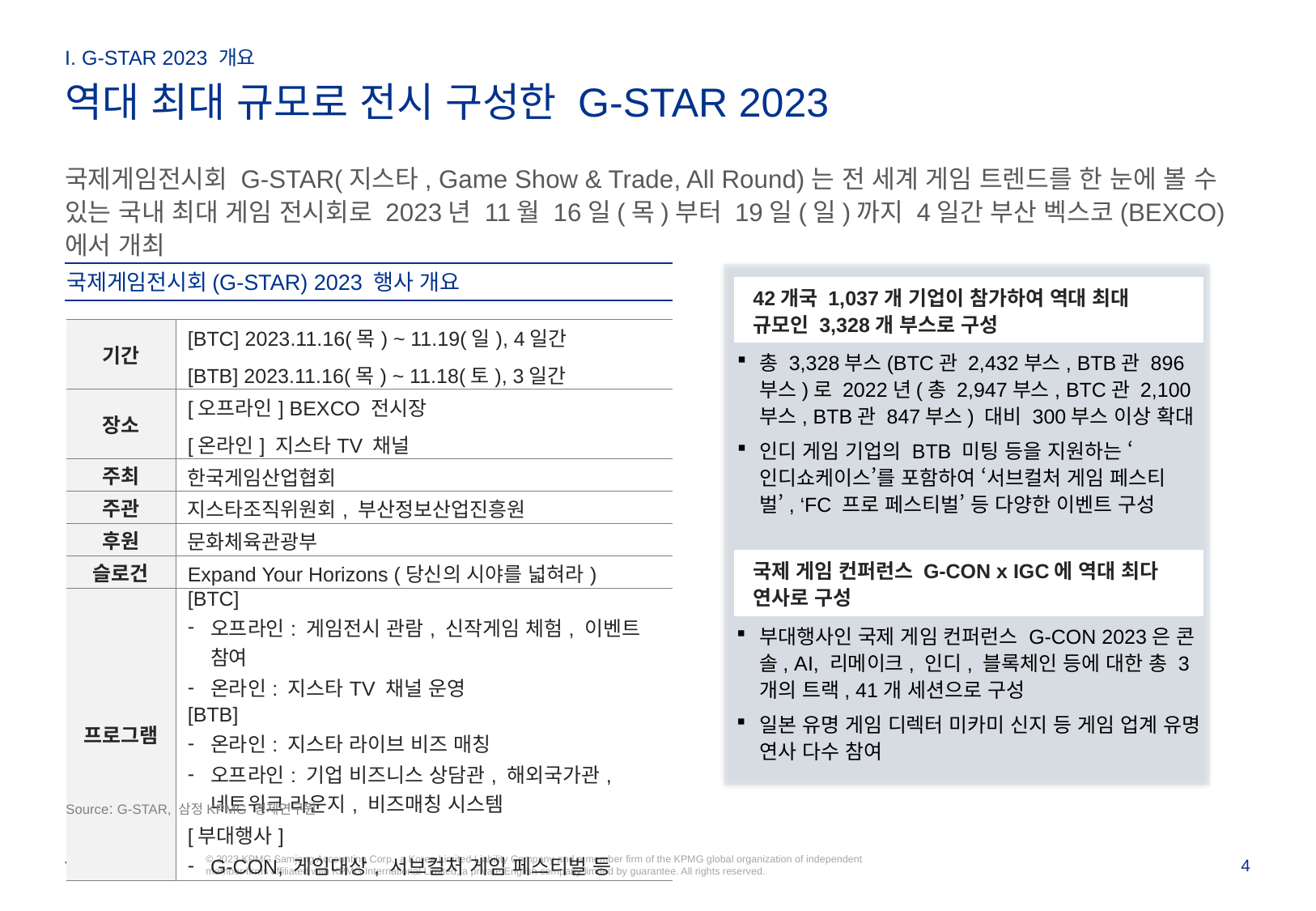

I. G-STAR 2023 개요
역대 최대 규모로 전시 구성한 G-STAR 2023
국제게임전시회 G-STAR(지스타, Game Show & Trade, All Round)는 전 세계 게임 트렌드를 한 눈에 볼 수 있는 국내 최대 게임 전시회로 2023년 11월 16일(목)부터 19일(일)까지 4일간 부산 벡스코(BEXCO)에서 개최
국제게임전시회(G-STAR) 2023 행사 개요

42개국 1,037개 기업이 참가하여 역대 최대 규모인 3,328개 부스로 구성
| 기간 | [BTC] 2023.11.16(목) ~ 11.19(일), 4일간 [BTB] 2023.11.16(목) ~ 11.18(토), 3일간 |
| --- | --- |
| 장소 | [오프라인] BEXCO 전시장 [온라인] 지스타TV 채널 |
| 주최 | 한국게임산업협회 |
| 주관 | 지스타조직위원회, 부산정보산업진흥원 |
| 후원 | 문화체육관광부 |
| 슬로건 | Expand Your Horizons (당신의 시야를 넓혀라) |
| 프로그램 | [BTC] 오프라인: 게임전시 관람, 신작게임 체험, 이벤트 참여 온라인: 지스타TV 채널 운영 [BTB] 온라인: 지스타 라이브 비즈 매칭 오프라인: 기업 비즈니스 상담관, 해외국가관, 네트워크 라운지, 비즈매칭 시스템 [부대행사] G-CON, 게임대상, 서브컬처 게임 페스티벌 등 |
총 3,328부스(BTC관 2,432부스, BTB관 896부스)로 2022년(총 2,947부스, BTC관 2,100부스, BTB관 847부스) 대비 300부스 이상 확대
인디 게임 기업의 BTB 미팅 등을 지원하는 ‘인디쇼케이스’를 포함하여 ‘서브컬처 게임 페스티벌’, ‘FC 프로 페스티벌’ 등 다양한 이벤트 구성
국제 게임 컨퍼런스 G-CON x IGC에 역대 최다 연사로 구성
부대행사인 국제 게임 컨퍼런스 G-CON 2023은 콘솔, AI, 리메이크, 인디, 블록체인 등에 대한 총 3개의 트랙, 41개 세션으로 구성
일본 유명 게임 디렉터 미카미 신지 등 게임 업계 유명 연사 다수 참여
Source: G-STAR, 삼정KPMG 경제연구원